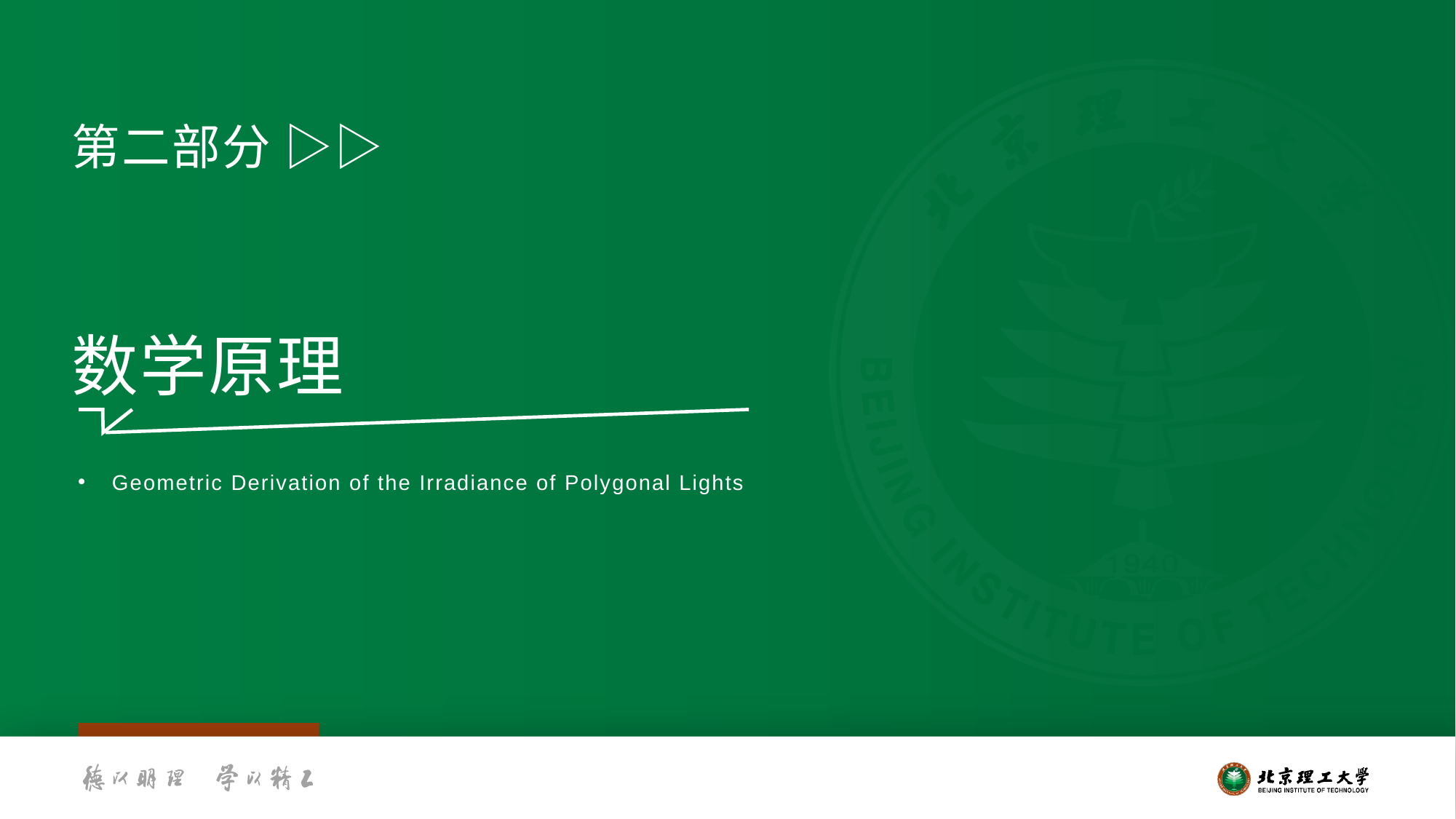

第二部分 ▷▷
数学原理

Geometric Derivation of the Irradiance of Polygonal Lights